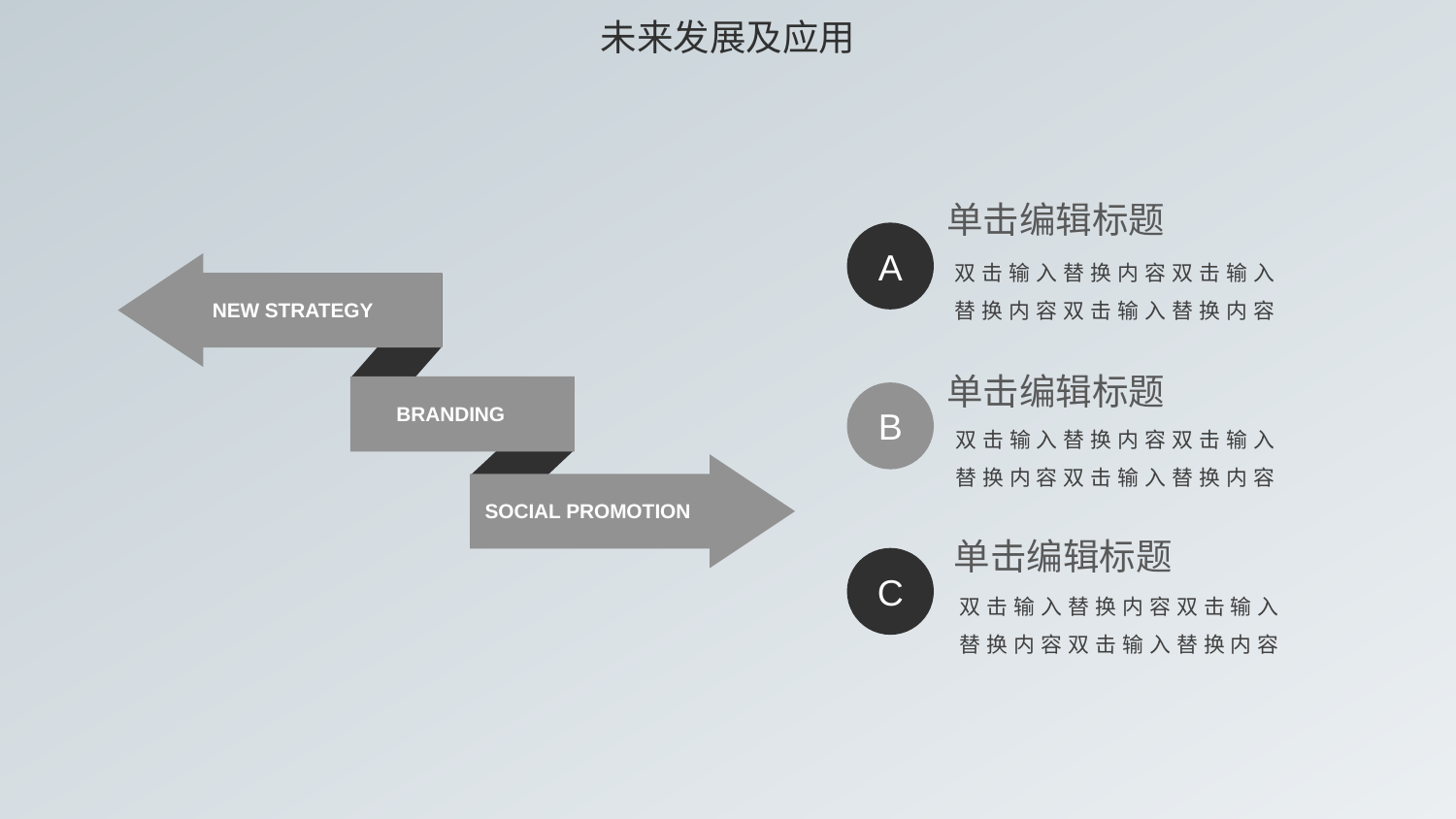

未来发展及应用
单击编辑标题
双击输入替换内容双击输入替换内容双击输入替换内容
A

NEW STRATEGY

BRANDING

SOCIAL PROMOTION
单击编辑标题
双击输入替换内容双击输入替换内容双击输入替换内容
B
单击编辑标题
双击输入替换内容双击输入替换内容双击输入替换内容
C